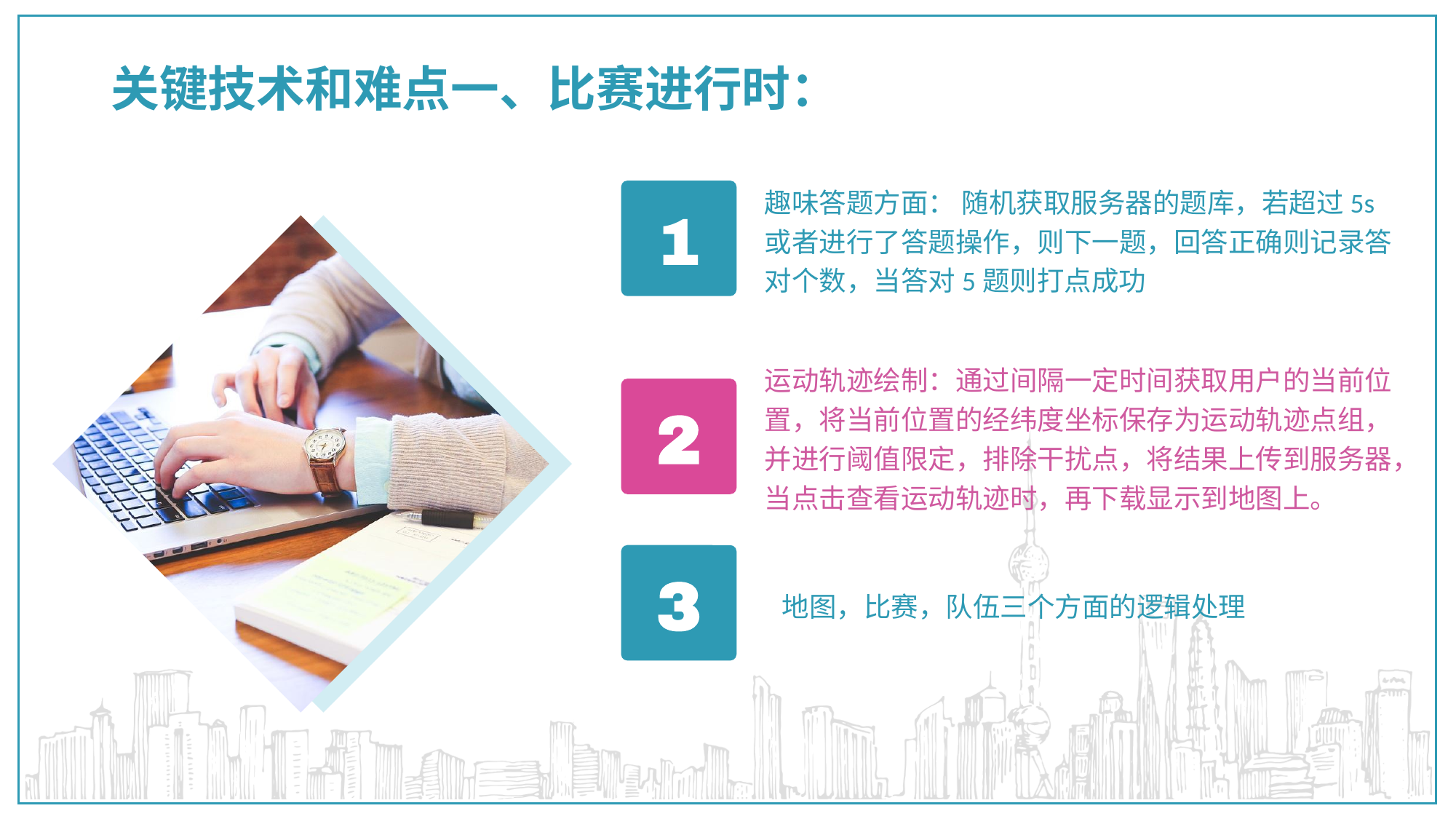

# 关键技术和难点一、比赛进行时：
趣味答题方面： 随机获取服务器的题库，若超过5s或者进行了答题操作，则下一题，回答正确则记录答对个数，当答对5题则打点成功
1

运动轨迹绘制：通过间隔一定时间获取用户的当前位置，将当前位置的经纬度坐标保存为运动轨迹点组，并进行阈值限定，排除干扰点，将结果上传到服务器，当点击查看运动轨迹时，再下载显示到地图上。
2
3
地图，比赛，队伍三个方面的逻辑处理